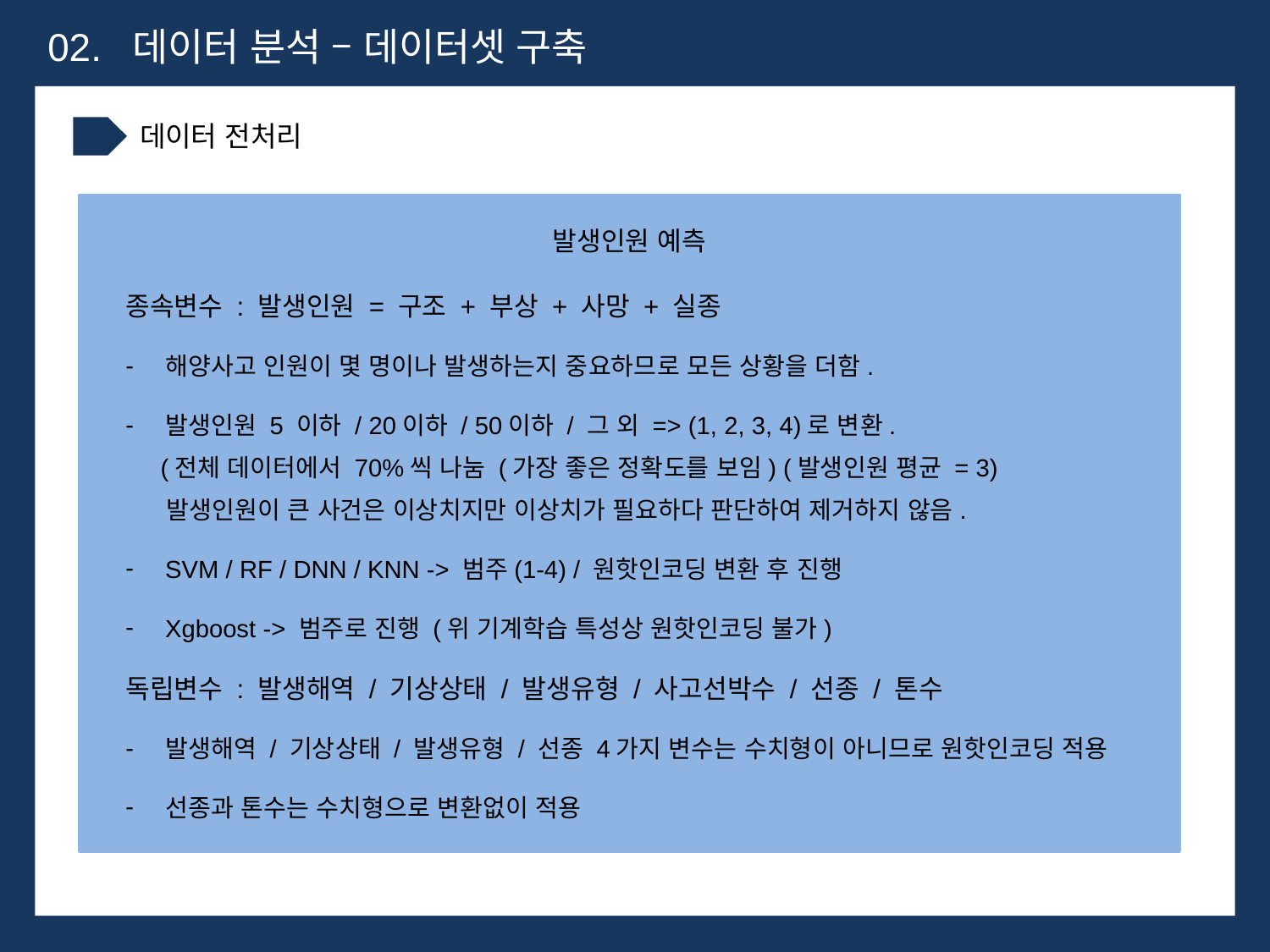

02.  데이터 분석 – 데이터셋 구축

데이터 전처리

발생인원 예측
종속변수 : 발생인원 = 구조 + 부상 + 사망 + 실종

해양사고 인원이 몇 명이나 발생하는지 중요하므로 모든 상황을 더함.

발생인원 5 이하 / 20이하 / 50이하 / 그 외 => (1, 2, 3, 4)로 변환.

     (전체 데이터에서 70%씩 나눔 (가장 좋은 정확도를 보임) (발생인원 평균 = 3)

     발생인원이 큰 사건은 이상치지만 이상치가 필요하다 판단하여 제거하지 않음.

SVM / RF / DNN / KNN -> 범주(1-4) / 원핫인코딩 변환 후 진행

Xgboost -> 범주로 진행 (위 기계학습 특성상 원핫인코딩 불가)

독립변수 : 발생해역 / 기상상태 / 발생유형 / 사고선박수 / 선종 / 톤수

발생해역 / 기상상태 / 발생유형 / 선종 4가지 변수는 수치형이 아니므로 원핫인코딩 적용

선종과 톤수는 수치형으로 변환없이 적용